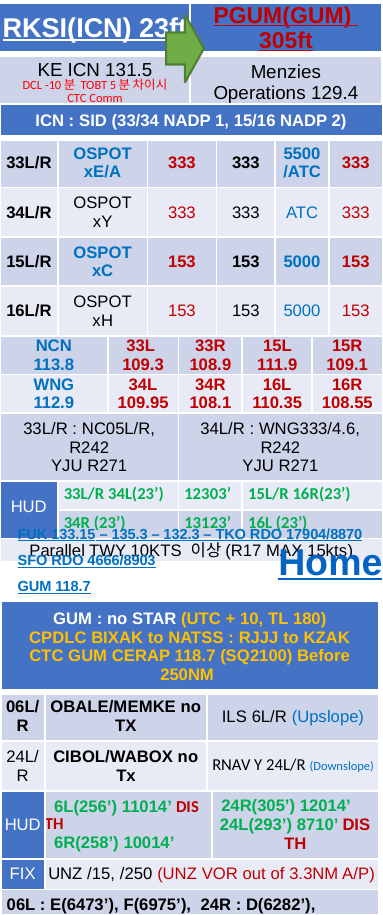

| RKSI(ICN) 23ft | PGUM(GUM) 305ft |
| --- | --- |
| KE ICN 131.5 DCL -10분 TOBT 5분 차이시 CTC Comm | Menzies Operations 129.4 |

| ICN : SID (33/34 NADP 1, 15/16 NADP 2) |  |  |  |  |  |  |  |  |  |
| --- | --- | --- | --- | --- | --- | --- | --- | --- | --- |
| 33L/R | OSPOT xE/A |  | 333 |  | 333 |  | 5500/ATC |  | 333 |
| 34L/R | OSPOT xY |  | 333 |  | 333 |  | ATC |  | 333 |
| 15L/R | OSPOT xC |  | 153 |  | 153 |  | 5000 |  | 153 |
| 16L/R | OSPOT xH |  | 153 |  | 153 |  | 5000 |  | 153 |
| NCN 113.8 |  | 33L 109.3 |  | 33R 108.9 |  | 15L 111.9 |  | 15R 109.1 |  |
| WNG 112.9 |  | 34L 109.95 |  | 34R 108.1 |  | 16L 110.35 |  | 16R 108.55 |  |
| 33L/R : NC05L/R, R242 YJU R271 |  |  |  | 34L/R : WNG333/4.6, R242 YJU R271 |  |  |  |  |  |
| HUD | 33L/R 34L(23’) |  |  | 12303’ |  | 15L/R 16R(23’) |  |  |  |
|  | 34R (23’) |  |  | 13123’ |  | 16L (23’) |  |  |  |
| Parallel TWY 10KTS 이상(R17 MAX 15kts) |  |  |  |  |  |  |  |  |  |
FUK 133.15 – 135.3 – 132.3 – TKO RDO 17904/8870
SFO RDO 4666/8903
GUM 118.7
Home
| GUM : no STAR (UTC + 10, TL 180) CPDLC BIXAK to NATSS : RJJJ to KZAK CTC GUM CERAP 118.7 (SQ2100) Before 250NM |  |  |  |
| --- | --- | --- | --- |
| 06L/R | OBALE/MEMKE no TX | ILS 6L/R (Upslope) |  |
| 24L/R | CIBOL/WABOX no Tx | RNAV Y 24L/R (Downslope) |  |
| HUD | 6L(256’) 11014’ DIS TH 6R(258’) 10014’ | 24R(305’) 12014’ 24L(293’) 8710’ DIS TH | 24R(305’) 12014’ 24L(293’) 8710’ DIS TH |
| FIX | UNZ /15, /250 (UNZ VOR out of 3.3NM A/P) | 18 : KMH R283, R280 |  |
| 06L : E(6473’), F(6975’), 24R : D(6282’), C(8264’) 06R : E(6502’), G(7808’) , 24L : B(8254’) |  |  |  |
| Vacate RWY CTC Ramp CTL |  |  |  |